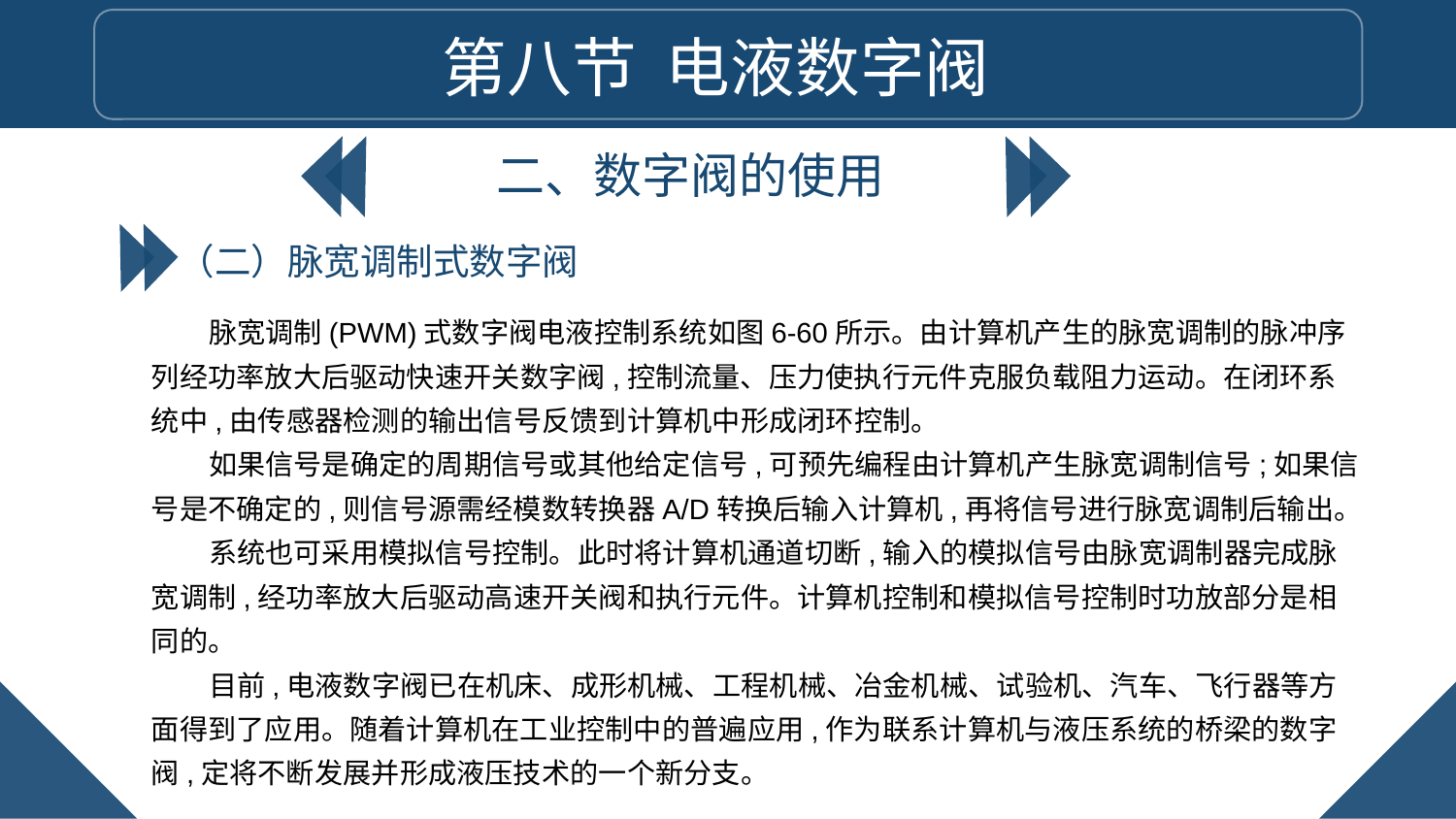

第八节  电液数字阀
二、数字阀的使用

（二）脉宽调制式数字阀

脉宽调制(PWM)式数字阀电液控制系统如图6-60所示。由计算机产生的脉宽调制的脉冲序列经功率放大后驱动快速开关数字阀,控制流量、压力使执行元件克服负载阻力运动。在闭环系统中,由传感器检测的输出信号反馈到计算机中形成闭环控制。
如果信号是确定的周期信号或其他给定信号,可预先编程由计算机产生脉宽调制信号;如果信号是不确定的,则信号源需经模数转换器A/D转换后输入计算机,再将信号进行脉宽调制后输出。
系统也可采用模拟信号控制。此时将计算机通道切断,输入的模拟信号由脉宽调制器完成脉宽调制,经功率放大后驱动高速开关阀和执行元件。计算机控制和模拟信号控制时功放部分是相同的。
目前,电液数字阀已在机床、成形机械、工程机械、冶金机械、试验机、汽车、飞行器等方面得到了应用。随着计算机在工业控制中的普遍应用,作为联系计算机与液压系统的桥梁的数字阀,定将不断发展并形成液压技术的一个新分支。